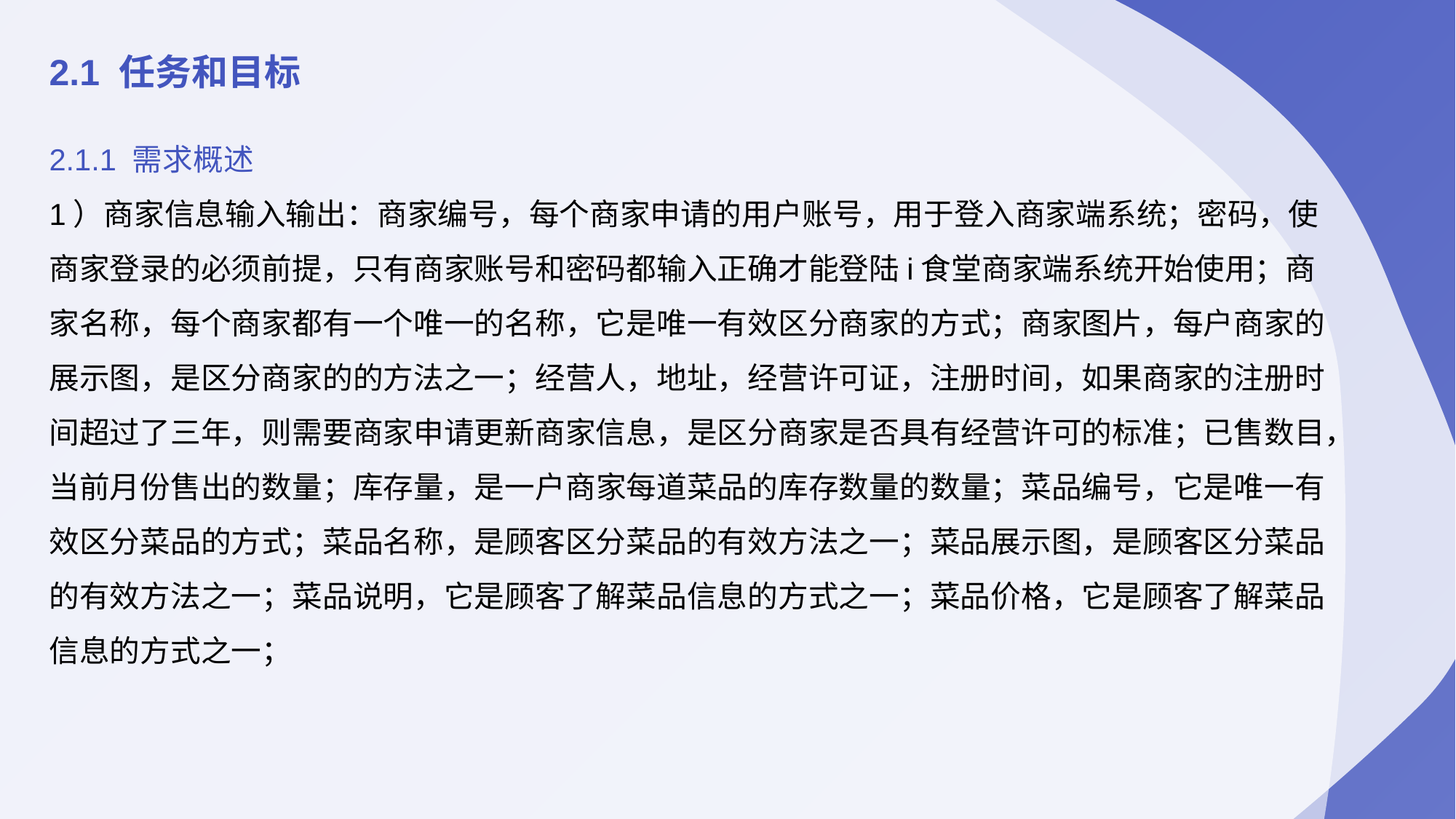

2.1 任务和目标
2.1.1 需求概述
1）商家信息输入输出：商家编号，每个商家申请的用户账号，用于登入商家端系统；密码，使商家登录的必须前提，只有商家账号和密码都输入正确才能登陆i食堂商家端系统开始使用；商家名称，每个商家都有一个唯一的名称，它是唯一有效区分商家的方式；商家图片，每户商家的展示图，是区分商家的的方法之一；经营人，地址，经营许可证，注册时间，如果商家的注册时间超过了三年，则需要商家申请更新商家信息，是区分商家是否具有经营许可的标准；已售数目，当前月份售出的数量；库存量，是一户商家每道菜品的库存数量的数量；菜品编号，它是唯一有效区分菜品的方式；菜品名称，是顾客区分菜品的有效方法之一；菜品展示图，是顾客区分菜品的有效方法之一；菜品说明，它是顾客了解菜品信息的方式之一；菜品价格，它是顾客了解菜品信息的方式之一；